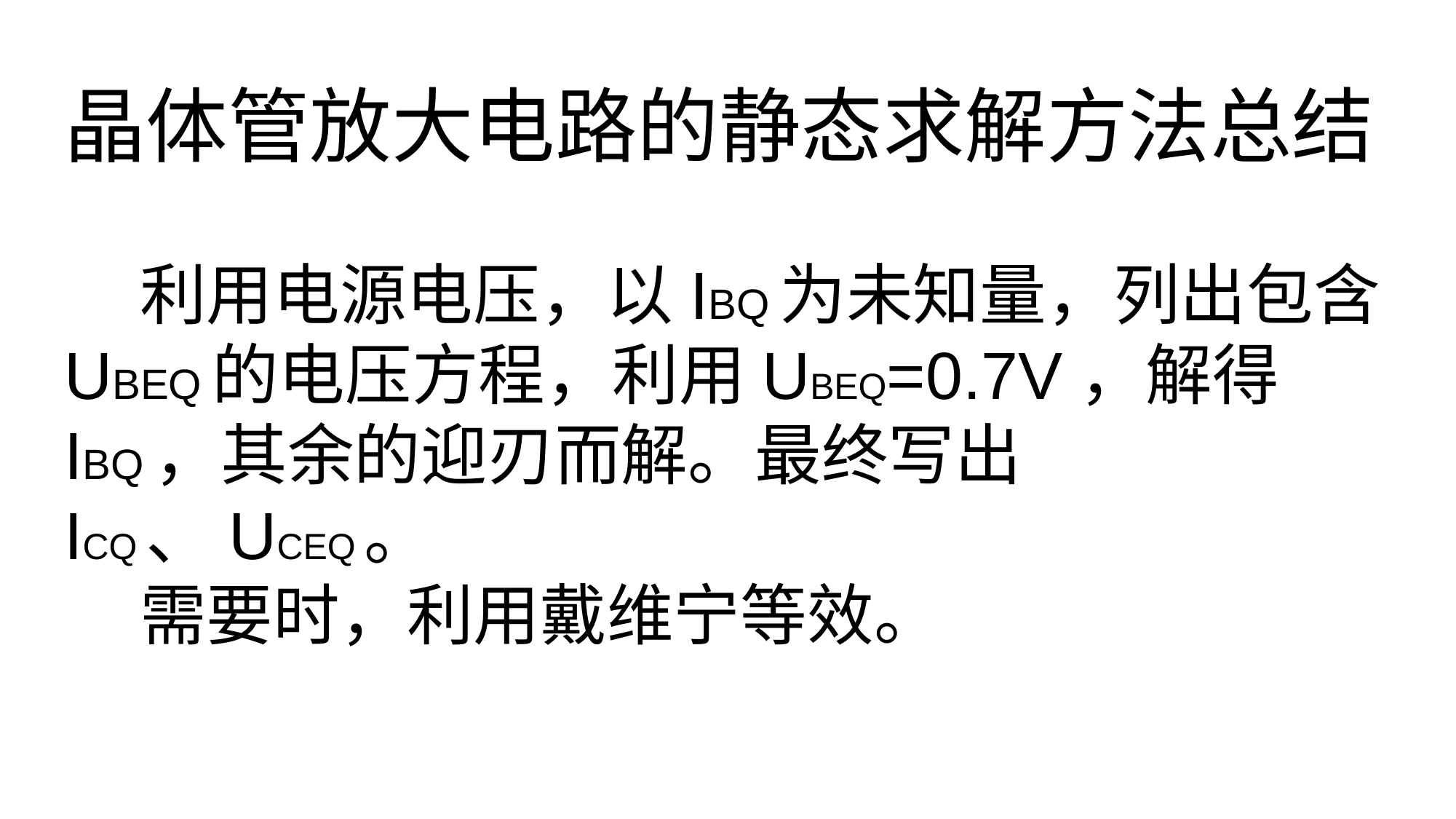

晶体管放大电路的静态求解方法总结

    利用电源电压，以IBQ为未知量，列出包含UBEQ的电压方程，利用UBEQ=0.7V，解得IBQ，其余的迎刃而解。最终写出ICQ、UCEQ。
    需要时，利用戴维宁等效。